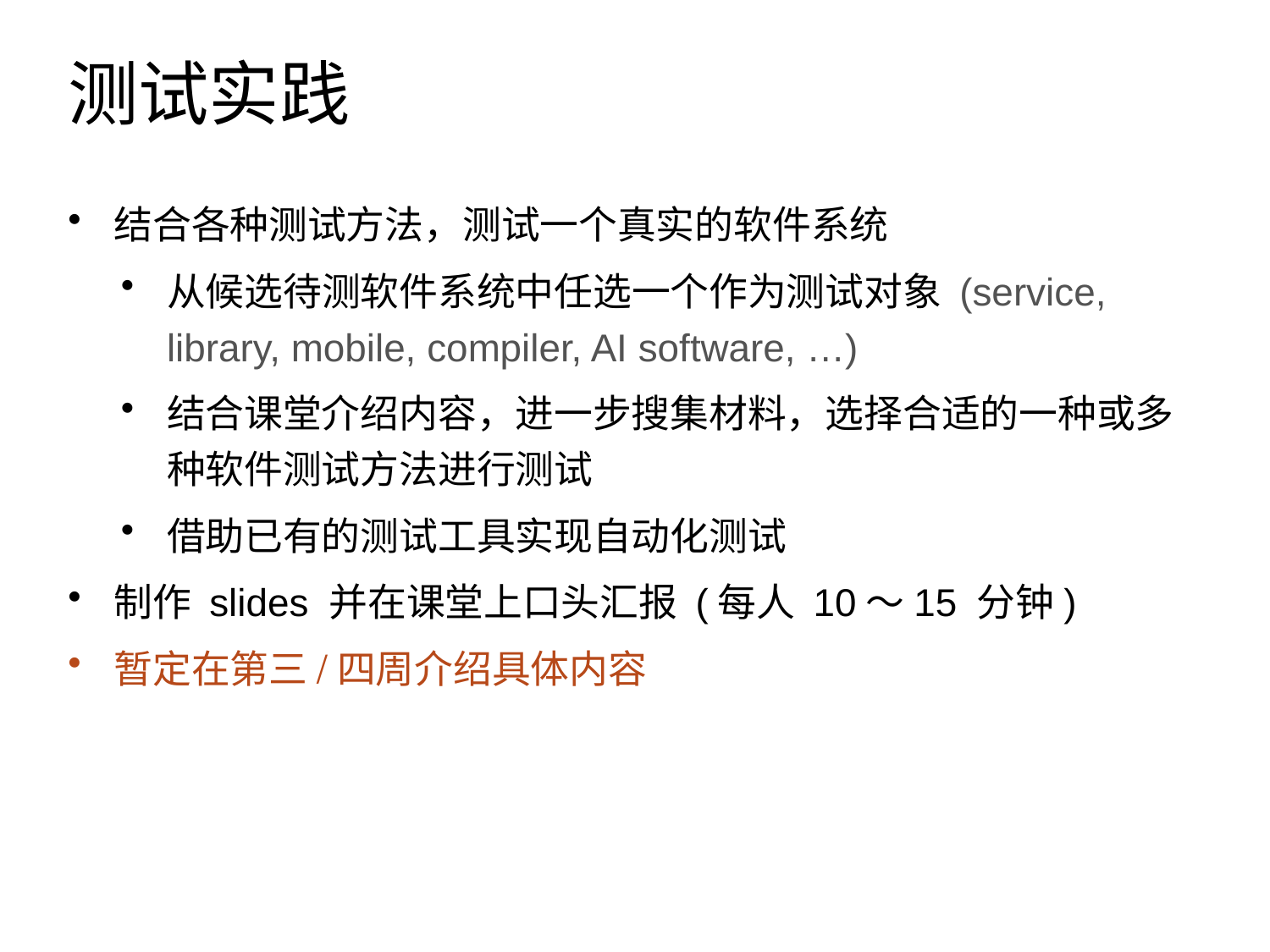

# 测试实践
结合各种测试方法，测试一个真实的软件系统
从候选待测软件系统中任选一个作为测试对象 (service, library, mobile, compiler, AI software, …)
结合课堂介绍内容，进一步搜集材料，选择合适的一种或多种软件测试方法进行测试
借助已有的测试工具实现自动化测试
制作 slides 并在课堂上口头汇报 (每人 10～15 分钟)
暂定在第三/四周介绍具体内容